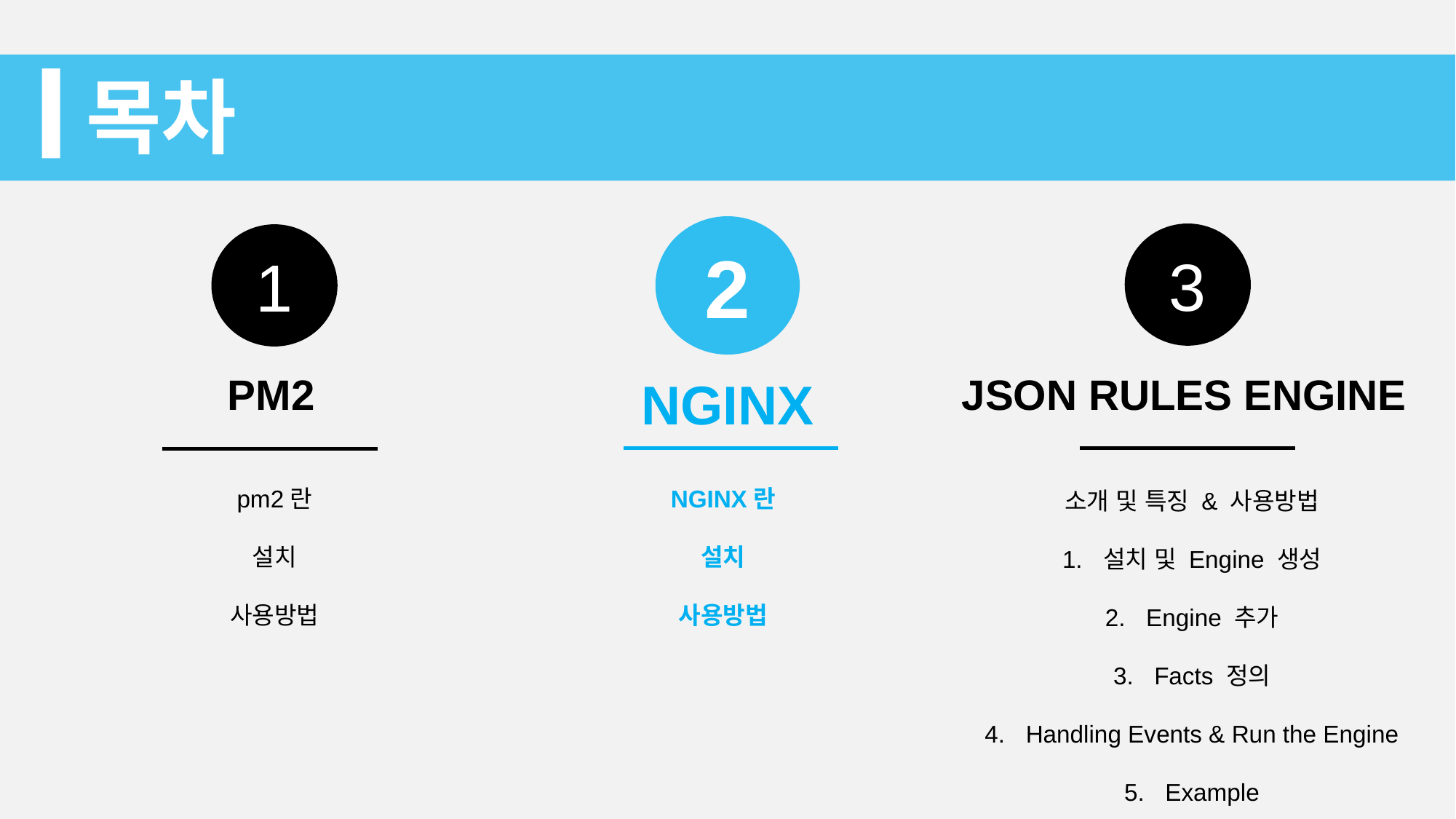

# 목차

2
3
1
PM2
JSON RULES ENGINE
NGINX
pm2란
설치
사용방법
NGINX란
설치
사용방법
소개 및 특징 & 사용방법
설치 및 Engine 생성
Engine 추가
Facts 정의
Handling Events & Run the Engine
Example